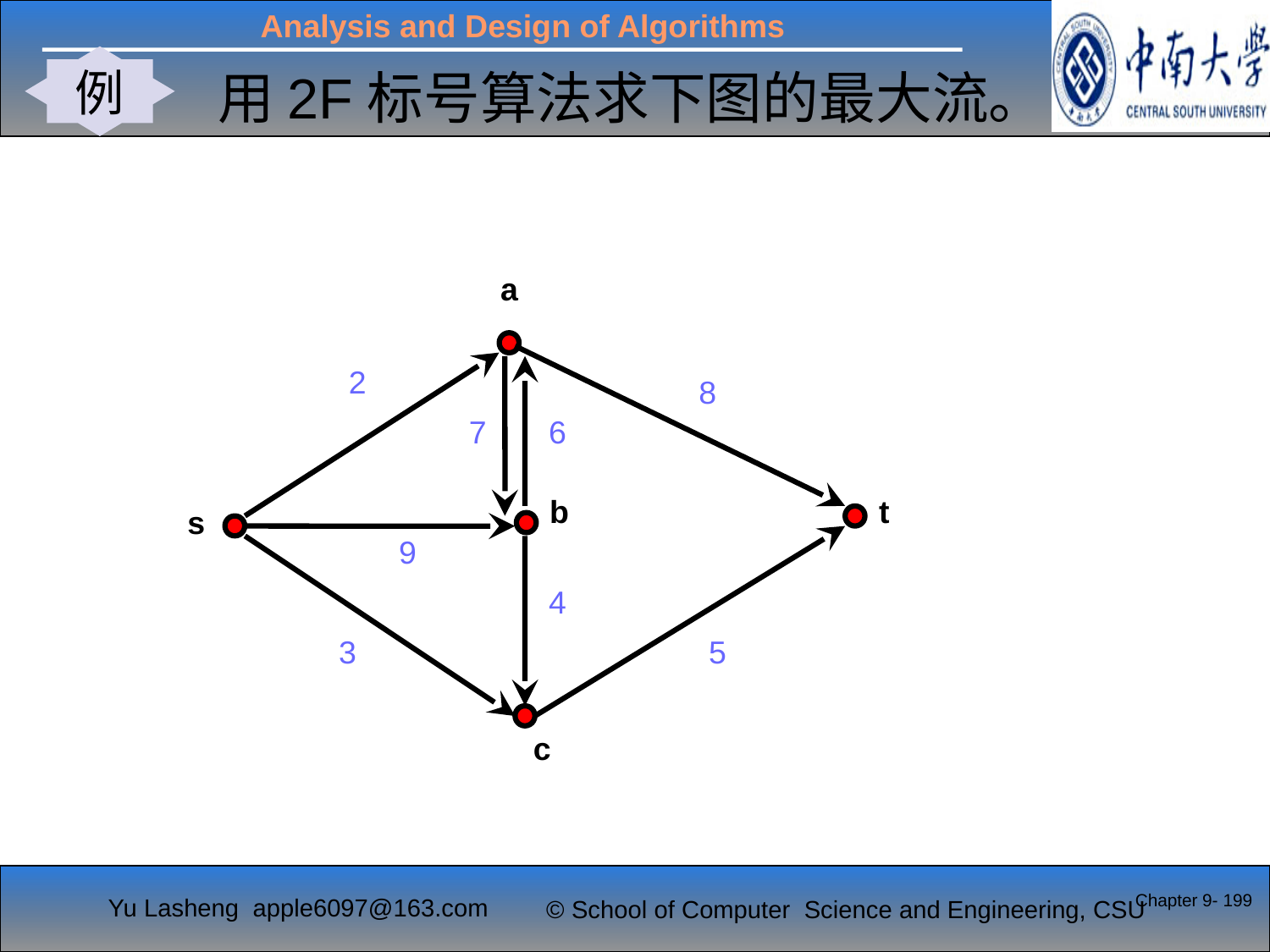

例
#
用2F标号算法求下图的最大流。
a

2

8
7
6
b
t
s

9

4
3
5

c
Chapter 9- 199